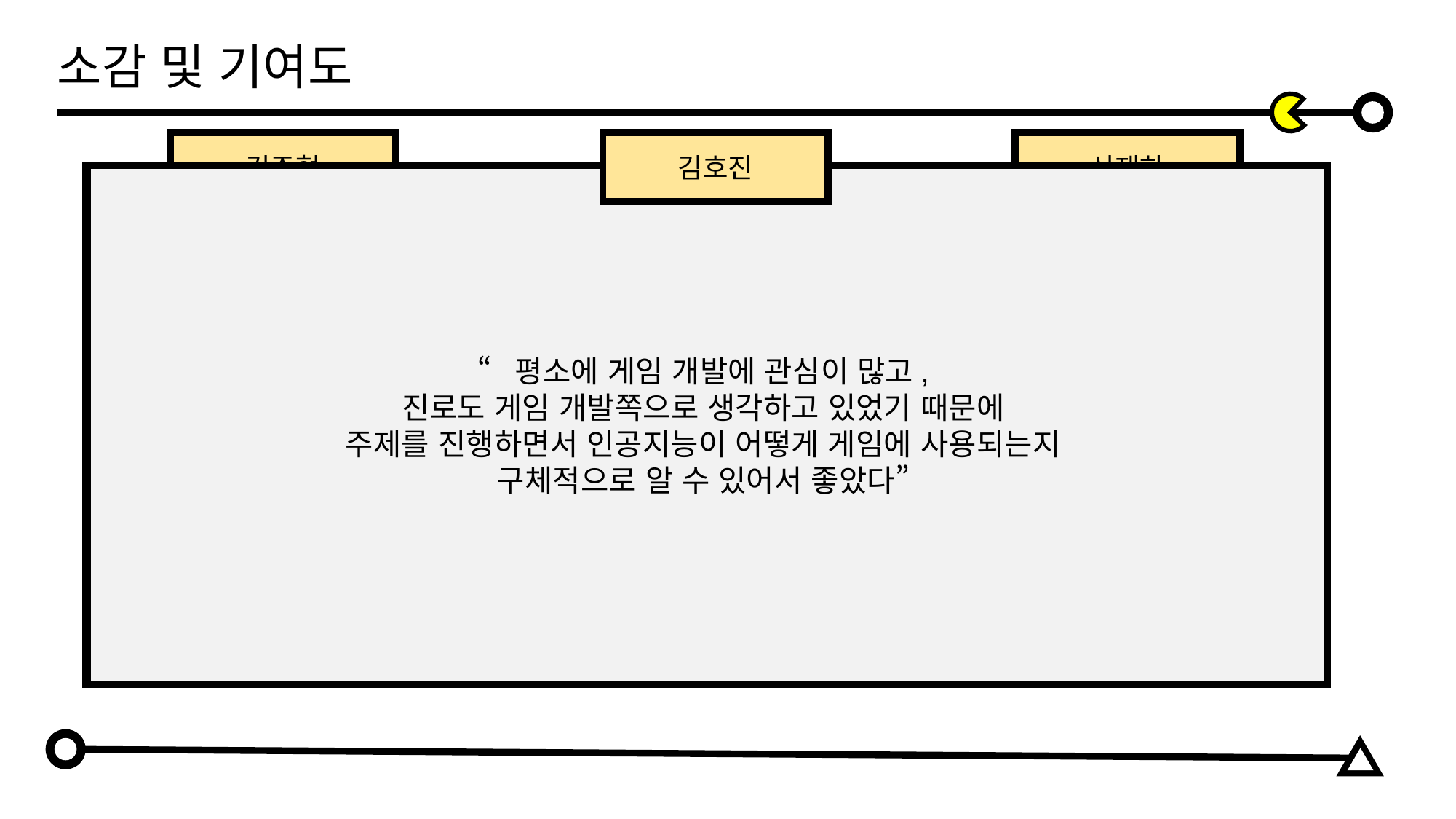

소감 및 기여도

신재하
김주형
김호진
“평소에 게임 개발에 관심이 많고,
진로도 게임 개발쪽으로 생각하고 있었기 때문에
주제를 진행하면서 인공지능이 어떻게 게임에 사용되는지
구체적으로 알 수 있어서 좋았다”
자료조사
PPT 작성
발표

33%
자료조사
PPT 수정

33%